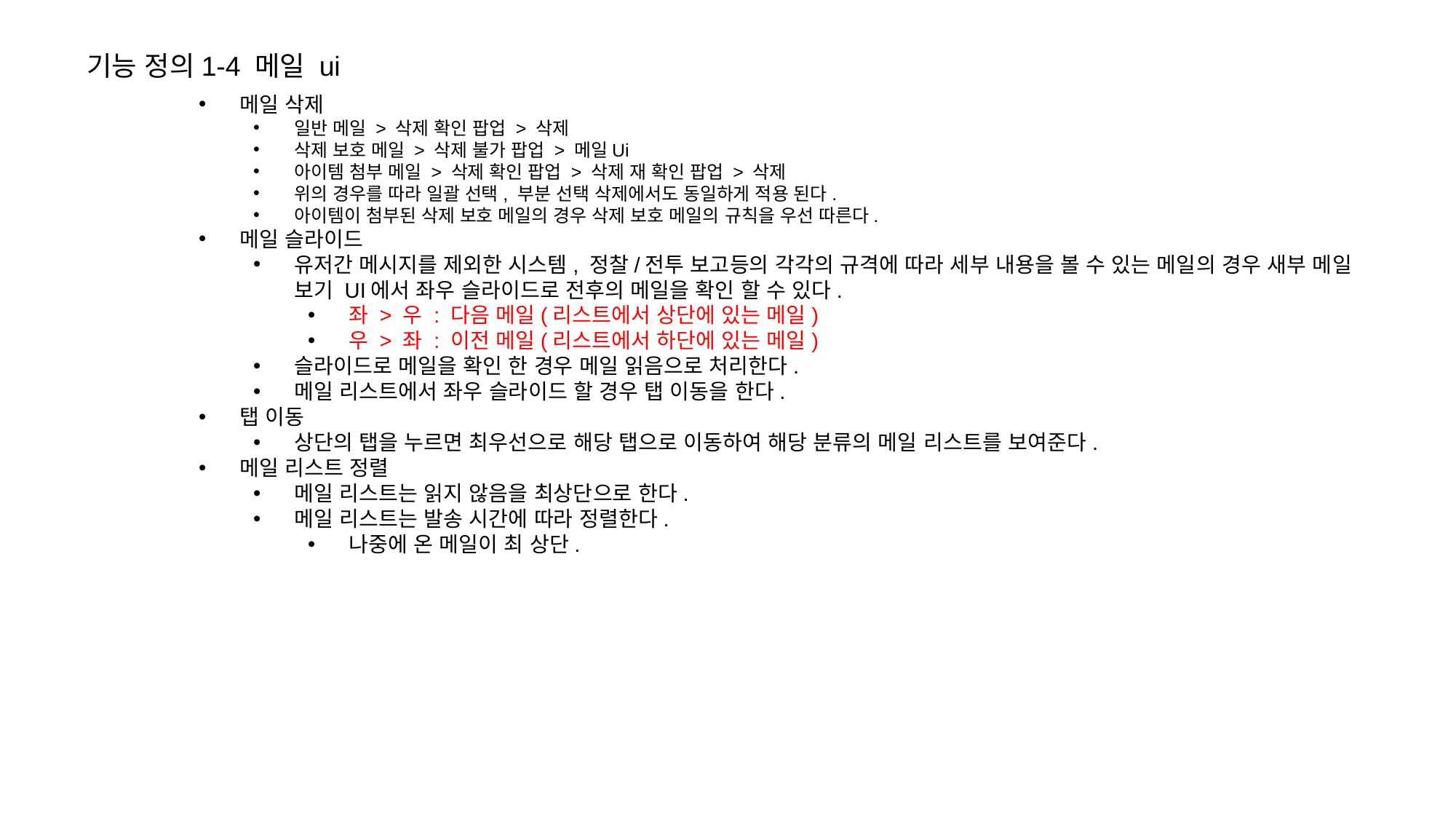

기능 정의1-4 메일 ui
메일 삭제
일반 메일 > 삭제 확인 팝업 > 삭제
삭제 보호 메일 > 삭제 불가 팝업 > 메일Ui
아이템 첨부 메일 > 삭제 확인 팝업 > 삭제 재 확인 팝업 > 삭제
위의 경우를 따라 일괄 선택, 부분 선택 삭제에서도 동일하게 적용 된다.
아이템이 첨부된 삭제 보호 메일의 경우 삭제 보호 메일의 규칙을 우선 따른다.
메일 슬라이드
유저간 메시지를 제외한 시스템, 정찰/전투 보고등의 각각의 규격에 따라 세부 내용을 볼 수 있는 메일의 경우 새부 메일 보기 UI에서 좌우 슬라이드로 전후의 메일을 확인 할 수 있다.
좌 > 우 : 다음 메일(리스트에서 상단에 있는 메일)
우 > 좌 : 이전 메일(리스트에서 하단에 있는 메일)
슬라이드로 메일을 확인 한 경우 메일 읽음으로 처리한다.
메일 리스트에서 좌우 슬라이드 할 경우 탭 이동을 한다.
탭 이동
상단의 탭을 누르면 최우선으로 해당 탭으로 이동하여 해당 분류의 메일 리스트를 보여준다.
메일 리스트 정렬
메일 리스트는 읽지 않음을 최상단으로 한다.
메일 리스트는 발송 시간에 따라 정렬한다.
나중에 온 메일이 최 상단.